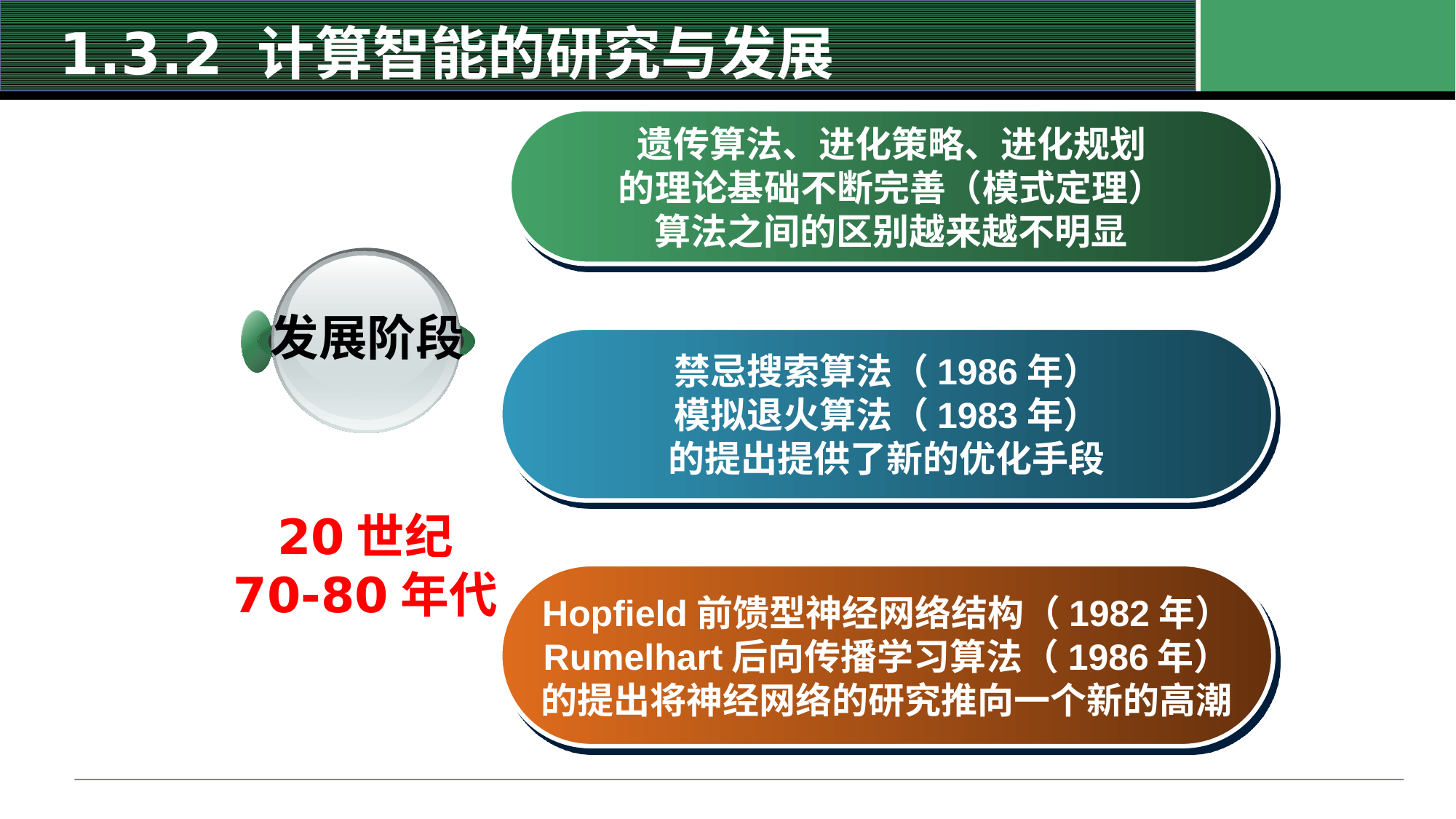

# 1.3.2 计算智能的研究与发展
遗传算法、进化策略、进化规划
的理论基础不断完善（模式定理）
算法之间的区别越来越不明显

发展阶段

20世纪
70-80年代
禁忌搜索算法（1986年）
模拟退火算法（1983年）
的提出提供了新的优化手段
Hopfield前馈型神经网络结构（1982年）
Rumelhart后向传播学习算法（1986年）
的提出将神经网络的研究推向一个新的高潮